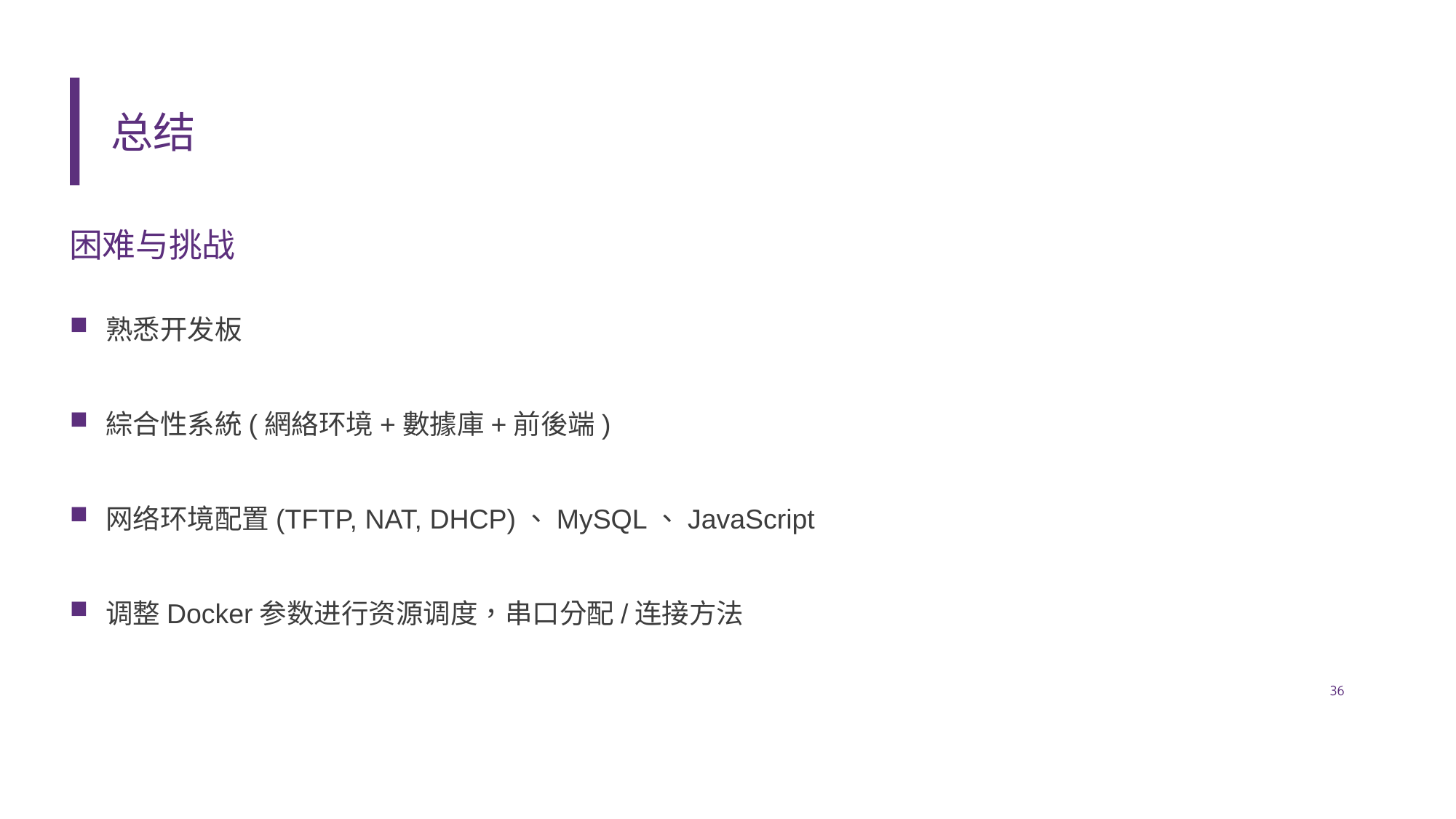

# 总结
困难与挑战
熟悉开发板

綜合性系統(網絡环境+數據庫+前後端)

网络环境配置(TFTP, NAT, DHCP)、MySQL、JavaScript

调整Docker参数进行资源调度，串口分配/连接方法

36